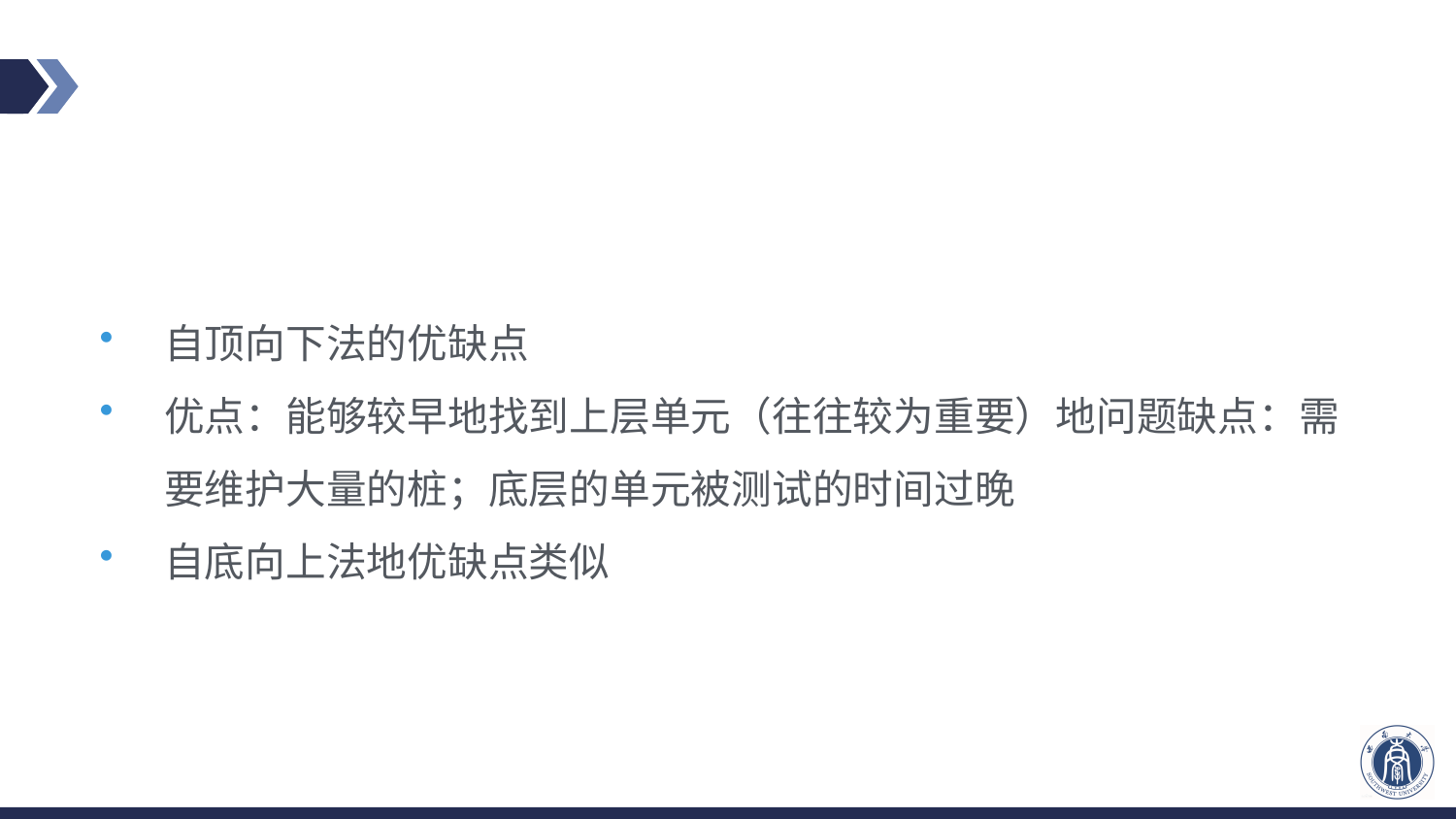

#
自顶向下法的优缺点
优点：能够较早地找到上层单元（往往较为重要）地问题缺点：需要维护大量的桩；底层的单元被测试的时间过晚
自底向上法地优缺点类似